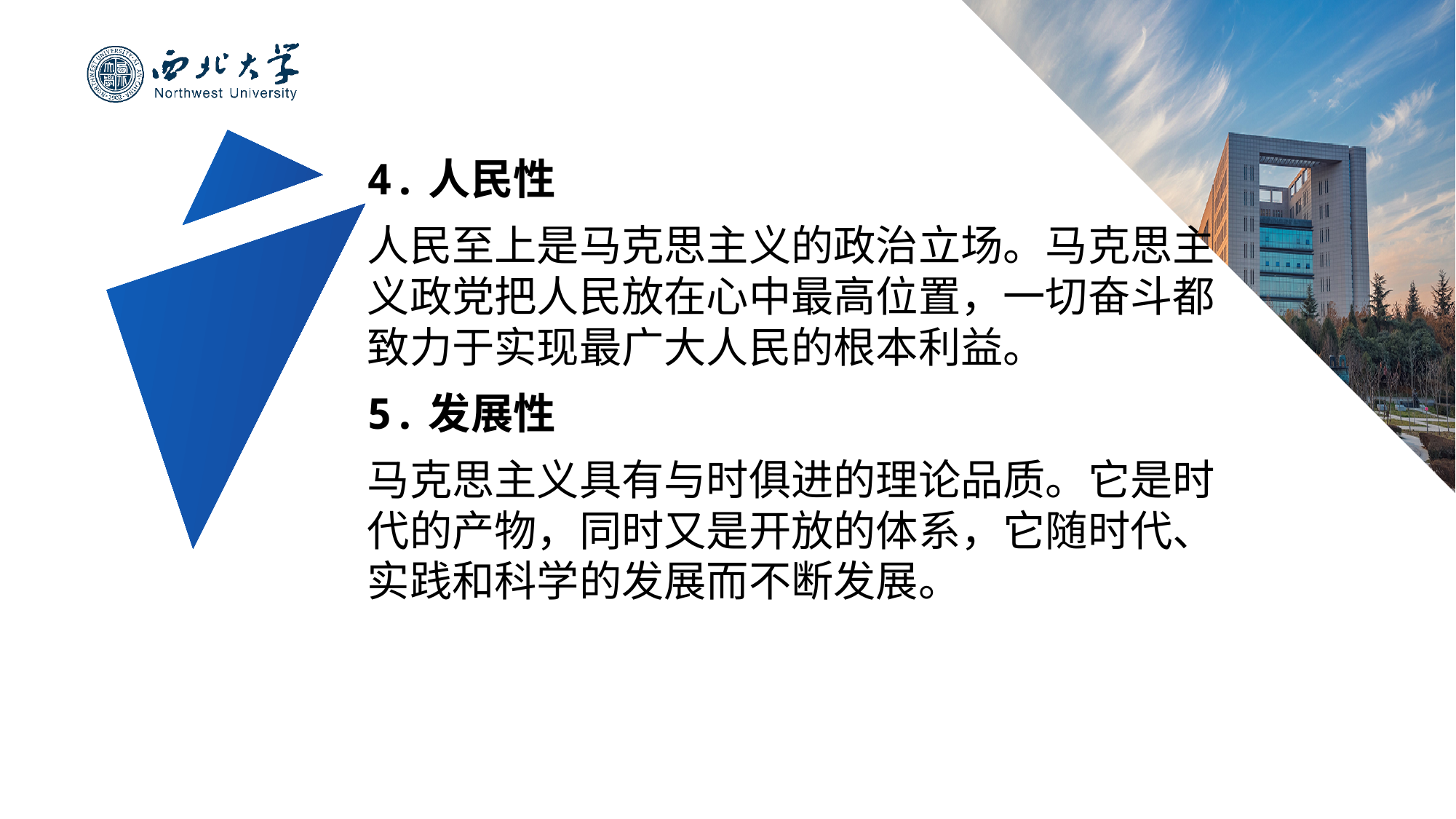

4.人民性
人民至上是马克思主义的政治立场。马克思主义政党把人民放在心中最高位置，一切奋斗都致力于实现最广大人民的根本利益。
5.发展性
马克思主义具有与时俱进的理论品质。它是时代的产物，同时又是开放的体系，它随时代、实践和科学的发展而不断发展。